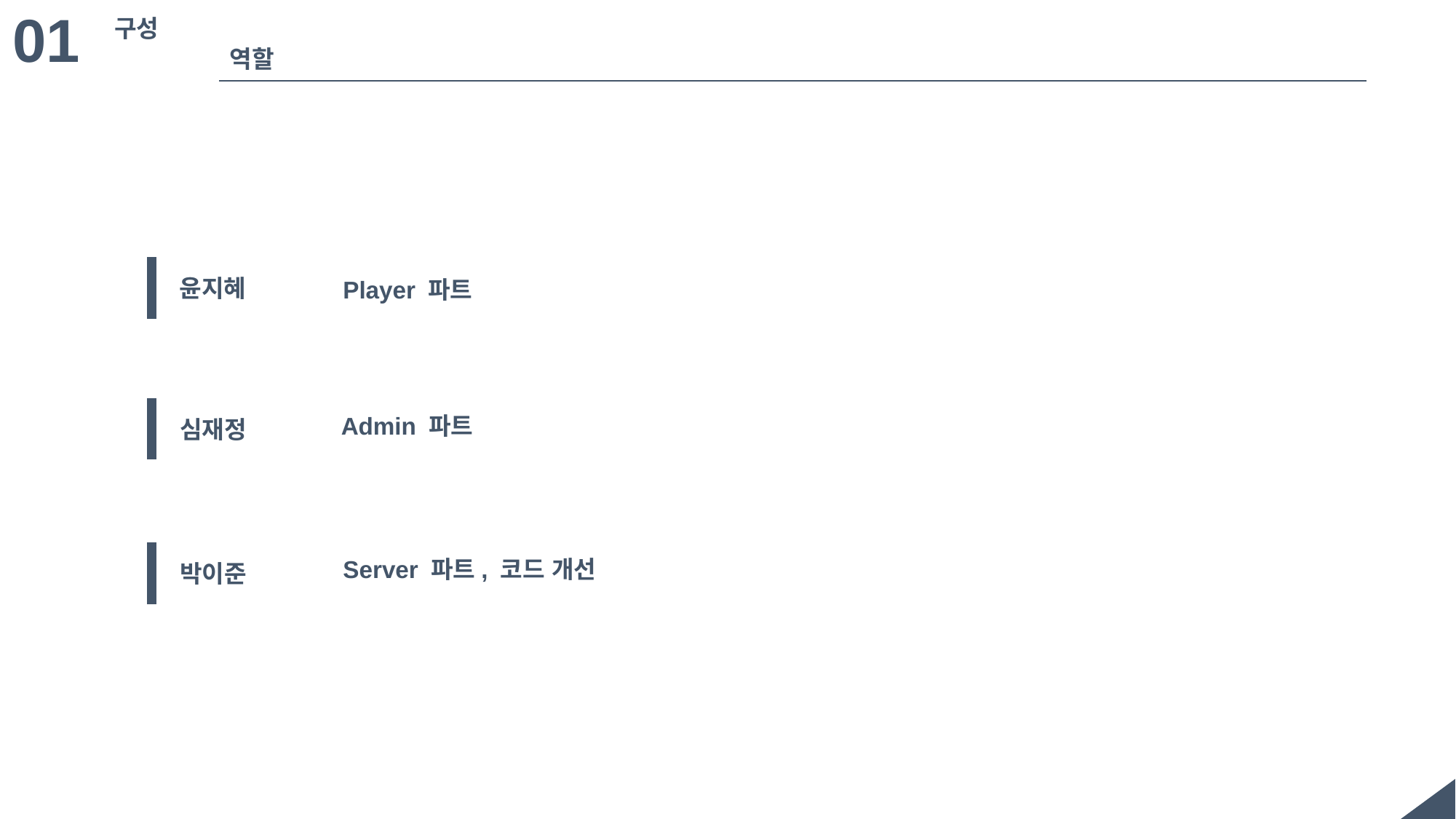

01
구성
역할

윤지혜
Player 파트

Admin 파트
심재정

Server 파트, 코드 개선
박이준